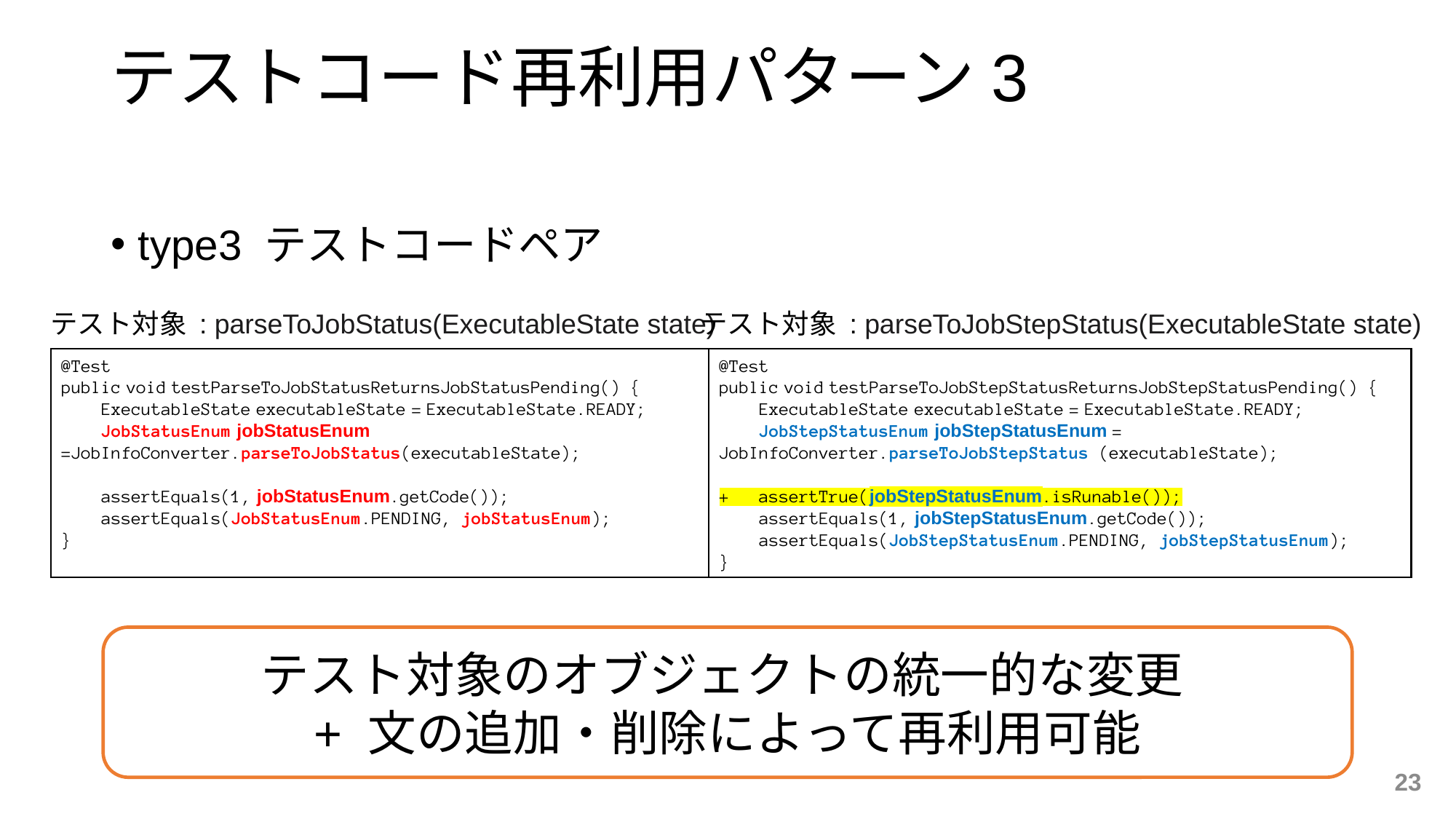

# テストコード再利用パターン3
type3 テストコードペア
テスト対象 : parseToJobStatus(ExecutableState state)
テスト対象 : parseToJobStepStatus(ExecutableState state)
@Test
public void testParseToJobStatusReturnsJobStatusPending() {
    ExecutableState executableState = ExecutableState.READY;
    JobStatusEnum jobStatusEnum =JobInfoConverter.parseToJobStatus(executableState);

    assertEquals(1, jobStatusEnum.getCode());
    assertEquals(JobStatusEnum.PENDING, jobStatusEnum);
}

@Test
public void testParseToJobStepStatusReturnsJobStepStatusPending() {
    ExecutableState executableState = ExecutableState.READY;
    JobStepStatusEnum jobStepStatusEnum = JobInfoConverter.parseToJobStepStatus (executableState);
+   assertTrue(jobStepStatusEnum.isRunable());
    assertEquals(1, jobStepStatusEnum.getCode());
    assertEquals(JobStepStatusEnum.PENDING, jobStepStatusEnum);
}
テスト対象のオブジェクトの統一的な変更
+ 文の追加・削除によって再利用可能
23